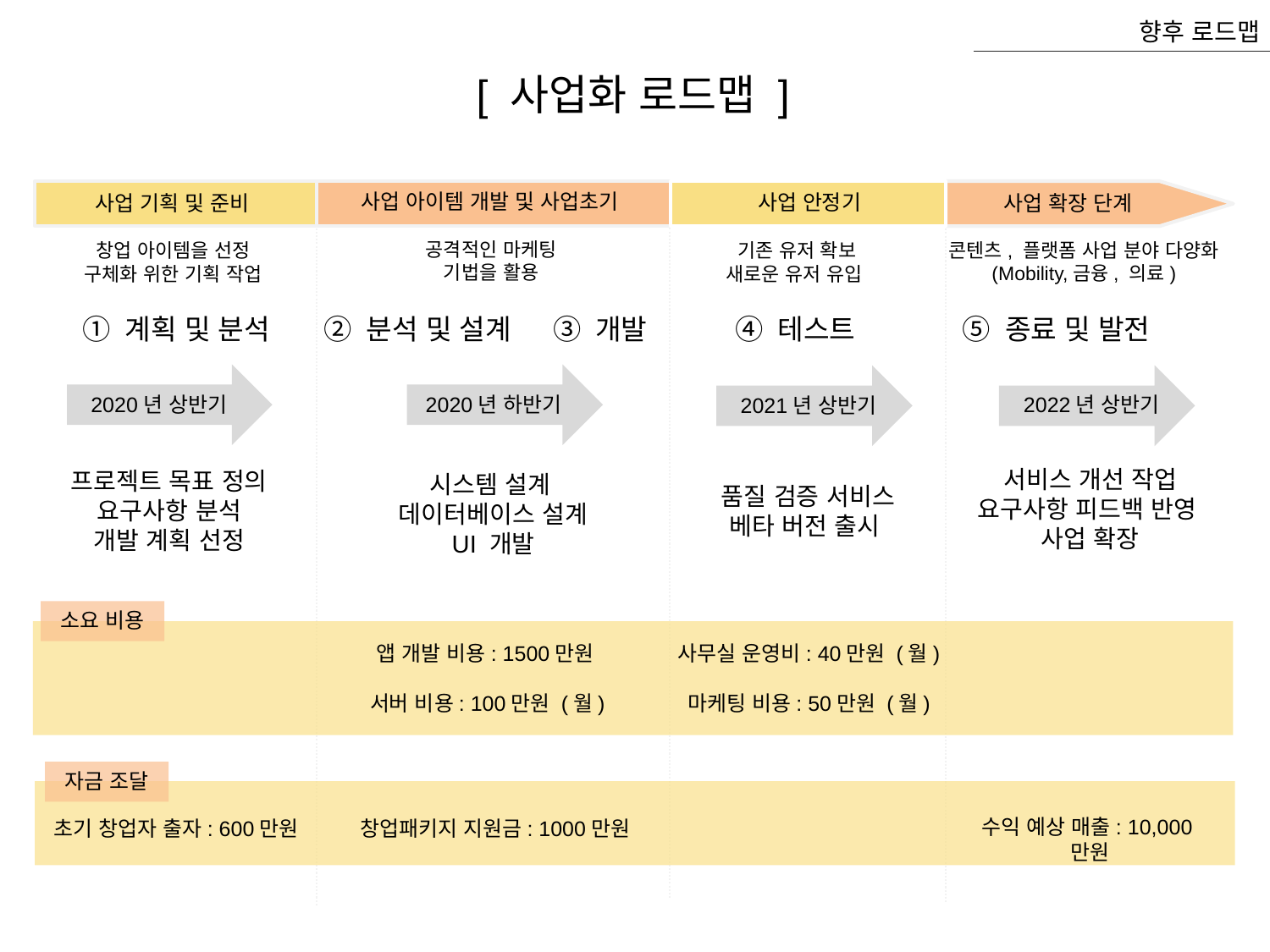

향후 로드맵
[ 사업화 로드맵 ]

사업 아이템 개발 및 사업초기
사업 안정기
사업 확장 단계
사업 기획 및 준비
공격적인 마케팅
기법을 활용
콘텐츠, 플랫폼 사업 분야 다양화
(Mobility,금융, 의료)
창업 아이템을 선정
구체화 위한 기획 작업
기존 유저 확보
새로운 유저 유입
① 계획 및 분석
② 분석 및 설계
③ 개발
④ 테스트
⑤ 종료 및 발전

2020년 하반기

2020년 상반기

2021년 상반기

2022년 상반기
서비스 개선 작업
요구사항 피드백 반영
사업 확장
프로젝트 목표 정의
요구사항 분석
개발 계획 선정
시스템 설계
데이터베이스 설계
UI 개발
품질 검증 서비스
베타 버전 출시
소요 비용

사무실 운영비: 40만원 (월)
앱 개발 비용: 1500만원
서버 비용: 100만원 (월)
마케팅 비용: 50만원 (월)
자금 조달

수익 예상 매출: 10,000만원
창업패키지 지원금: 1000만원
초기 창업자 출자: 600만원